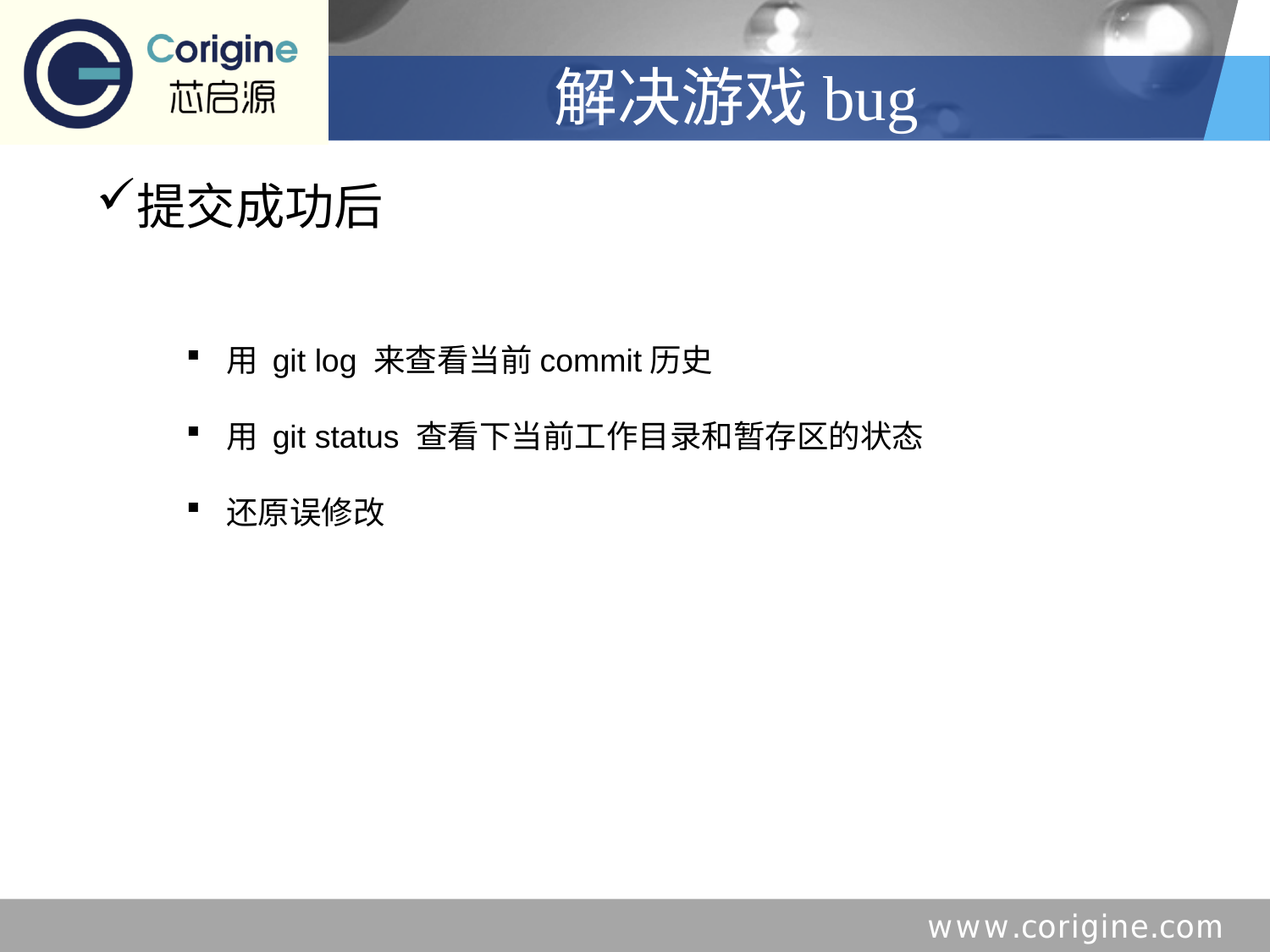

# 解决游戏bug
提交成功后

用 git log 来查看当前commit历史

用 git status 查看下当前工作目录和暂存区的状态

还原误修改